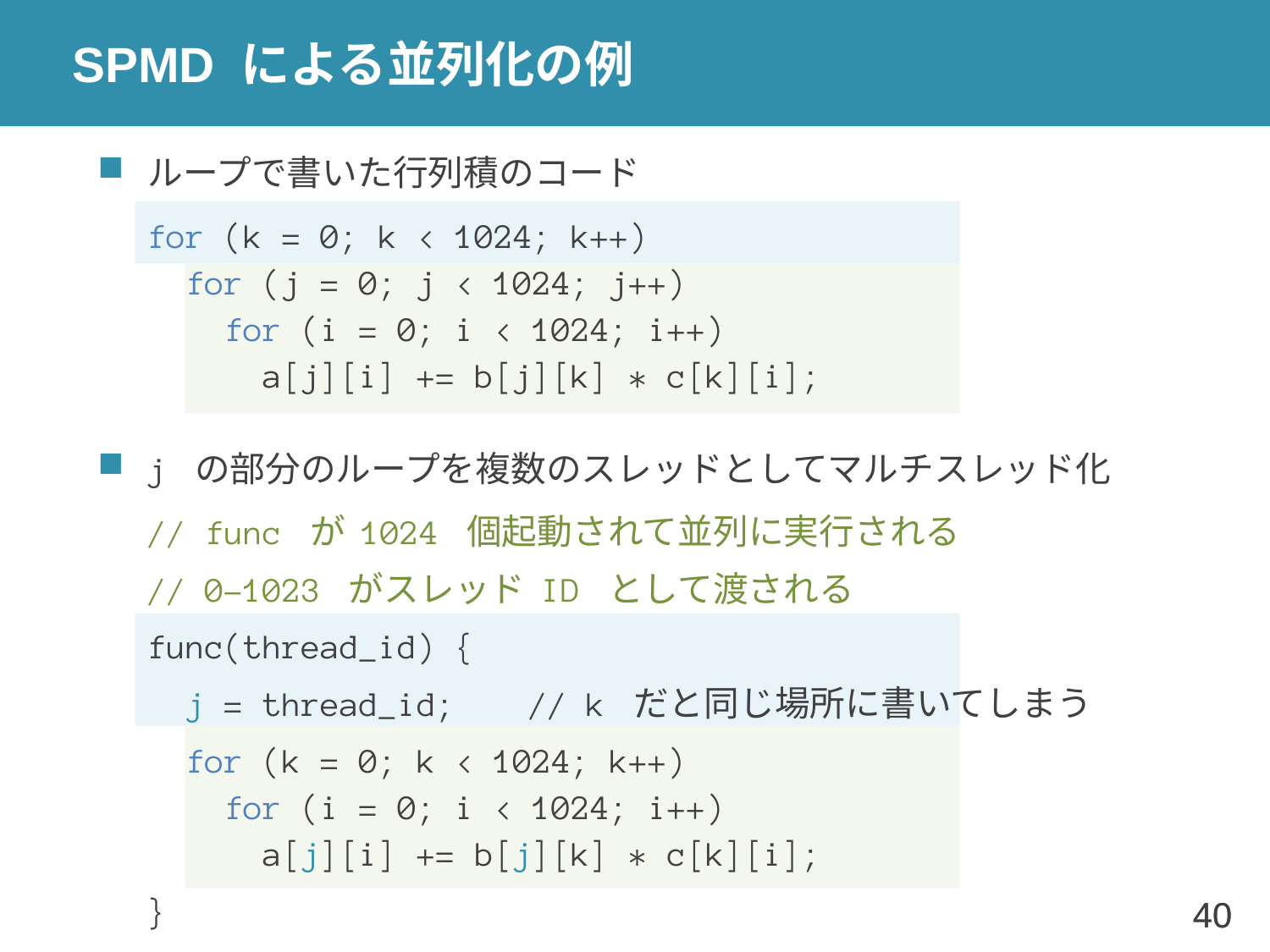

# SPMD による並列化の例
ループで書いた行列積のコード
for (k = 0; k < 1024; k++)
  for (j = 0; j < 1024; j++)
    for (i = 0; i < 1024; i++)
      a[j][i] += b[j][k] * c[k][i];
j の部分のループを複数のスレッドとしてマルチスレッド化
// func が 1024 個起動されて並列に実行される
// 0-1023 がスレッド ID として渡される
func(thread_id) {
  j = thread_id;	// k だと同じ場所に書いてしまう
  for (k = 0; k < 1024; k++)
    for (i = 0; i < 1024; i++)
      a[j][i] += b[j][k] * c[k][i];
}